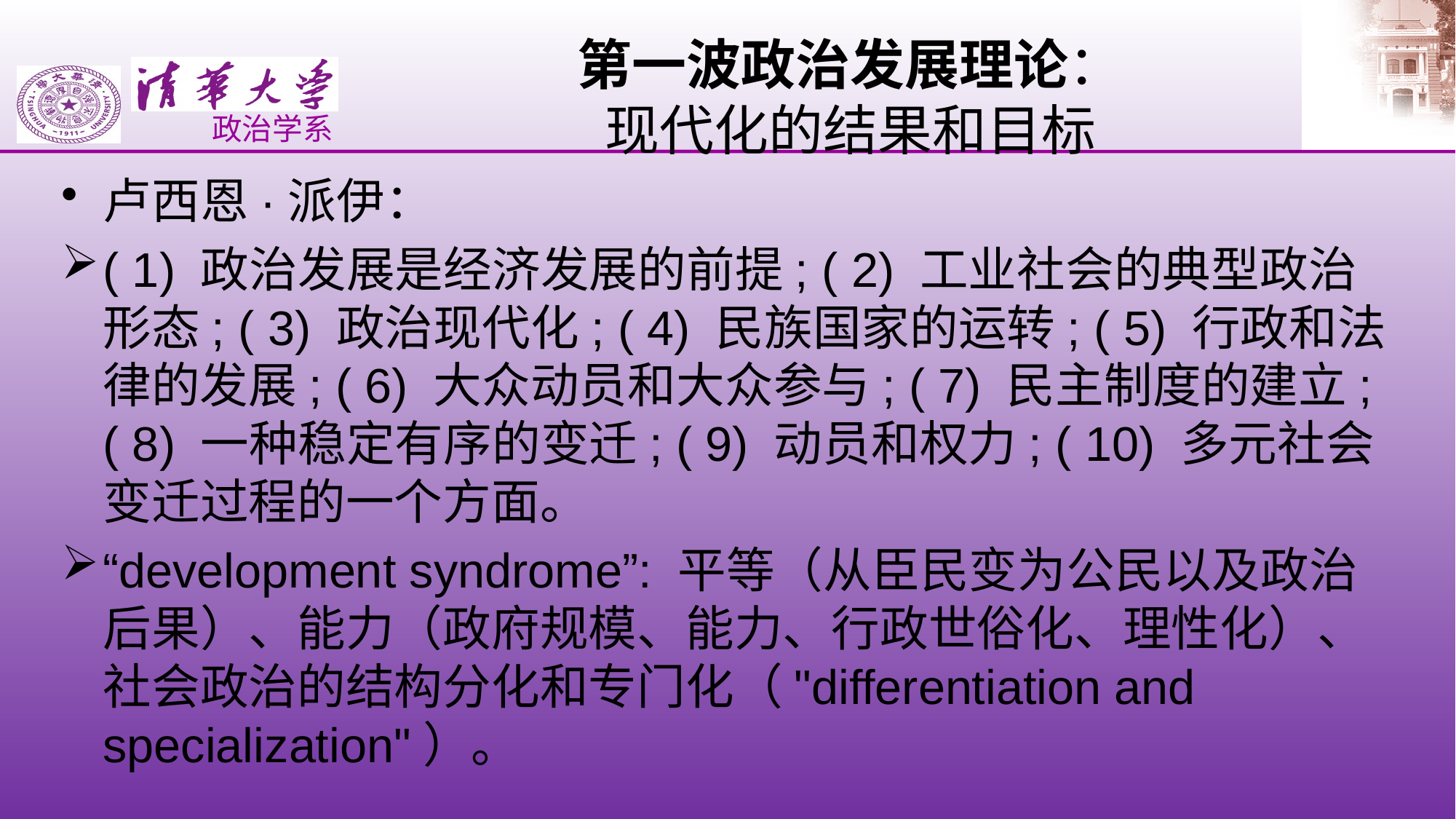

# 第一波政治发展理论： 现代化的结果和目标
卢西恩·派伊：
( 1) 政治发展是经济发展的前提; ( 2) 工业社会的典型政治形态; ( 3) 政治现代化; ( 4) 民族国家的运转; ( 5) 行政和法律的发展; ( 6) 大众动员和大众参与; ( 7) 民主制度的建立; ( 8) 一种稳定有序的变迁; ( 9) 动员和权力; ( 10) 多元社会变迁过程的一个方面。
“development syndrome”: 平等（从臣民变为公民以及政治后果）、能力（政府规模、能力、行政世俗化、理性化）、社会政治的结构分化和专门化（"differentiation and specialization"）。